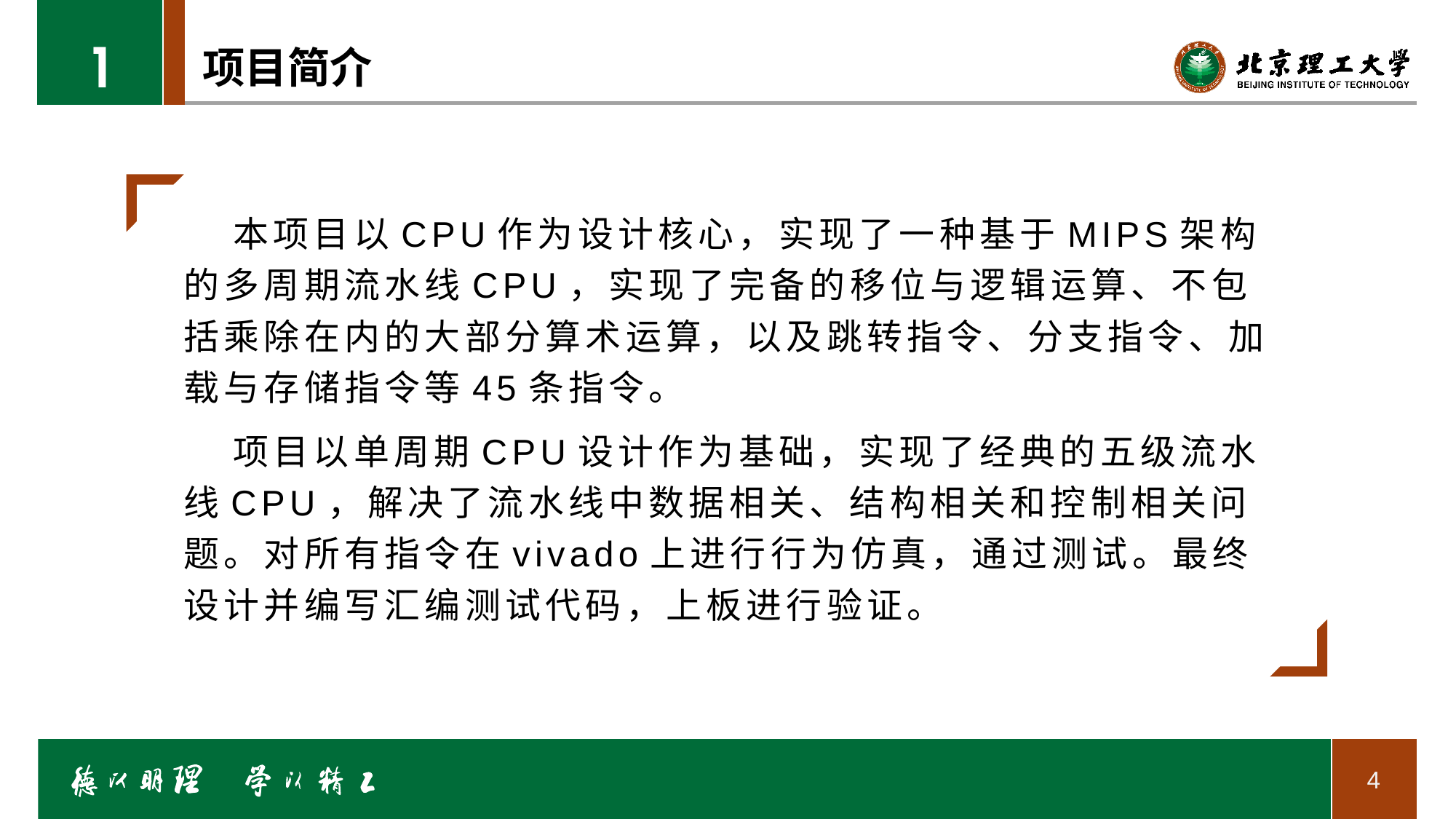

1
# 项目简介

本项目以CPU作为设计核心，实现了一种基于MIPS架构的多周期流水线CPU，实现了完备的移位与逻辑运算、不包括乘除在内的大部分算术运算，以及跳转指令、分支指令、加载与存储指令等45条指令。
项目以单周期CPU设计作为基础，实现了经典的五级流水线CPU，解决了流水线中数据相关、结构相关和控制相关问题。对所有指令在vivado上进行行为仿真，通过测试。最终设计并编写汇编测试代码，上板进行验证。